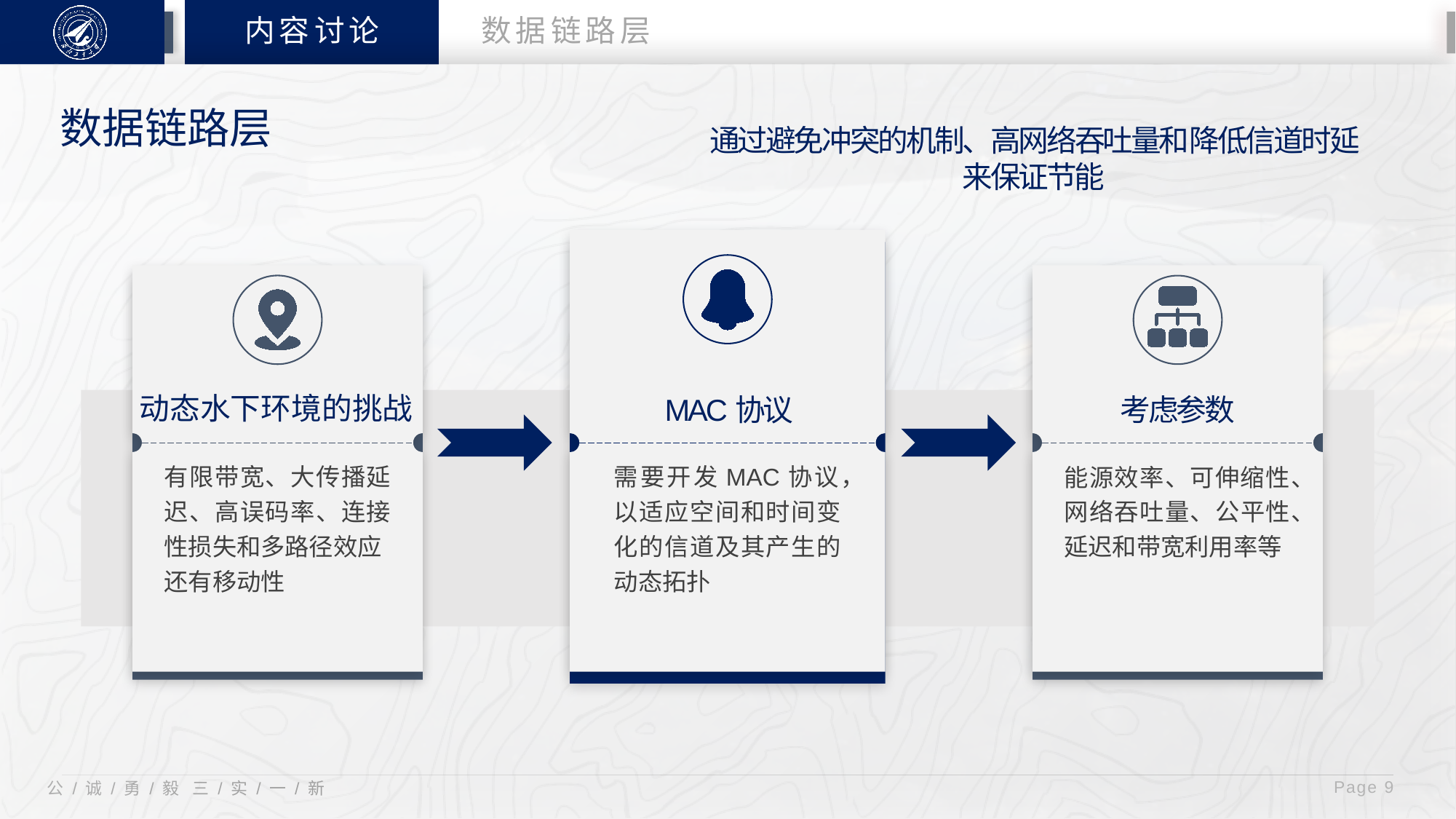

内容讨论
数据链路层
数据链路层
通过避免冲突的机制、高网络吞吐量和降低信道时延来保证节能

动态水下环境的挑战
MAC协议
考虑参数

有限带宽、大传播延迟、高误码率、连接性损失和多路径效应
还有移动性
需要开发MAC协议，以适应空间和时间变化的信道及其产生的动态拓扑
能源效率、可伸缩性、网络吞吐量、公平性、延迟和带宽利用率等
  Page 9